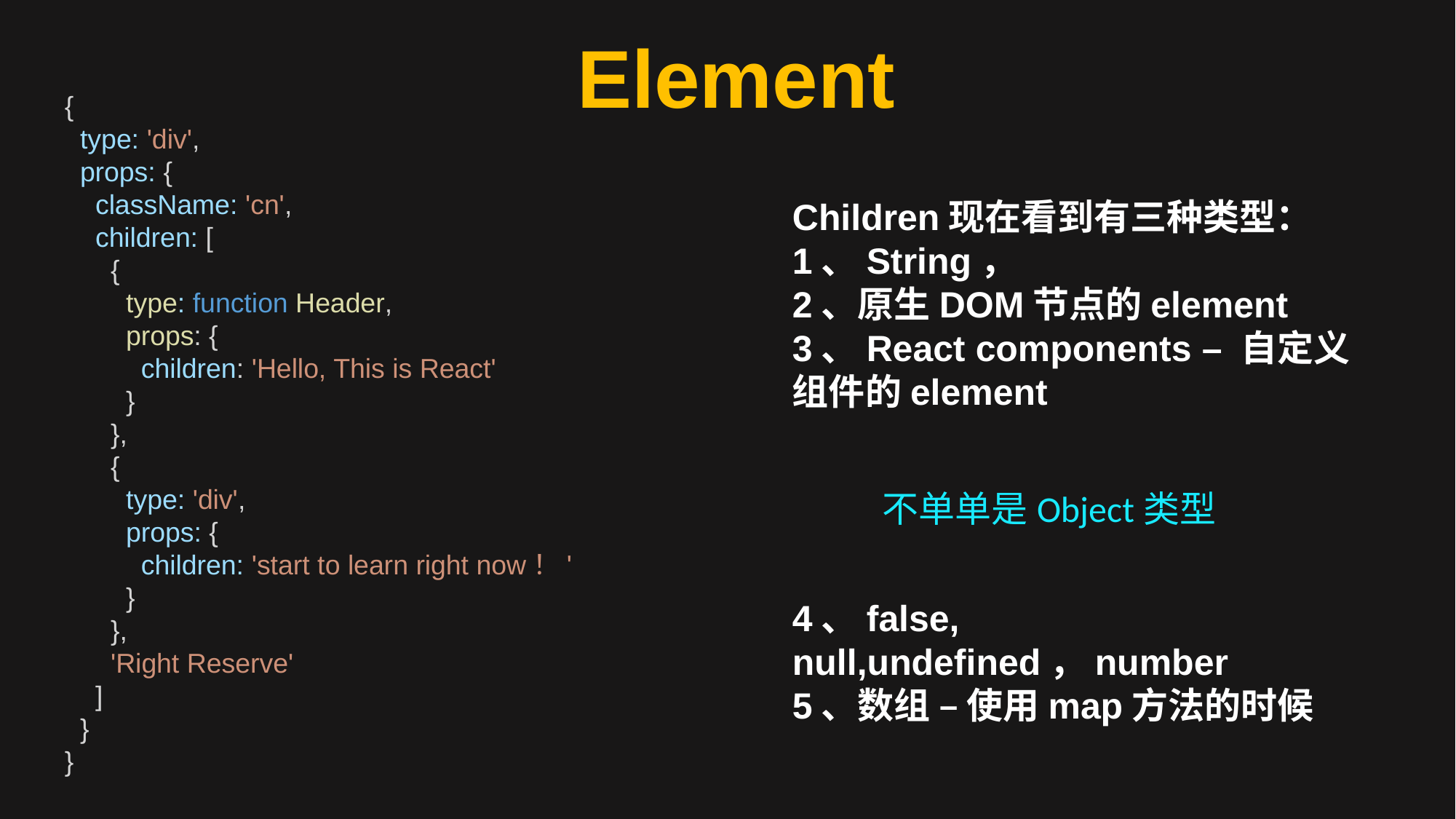

Element
{
  type: 'div',
  props: {
    className: 'cn',
    children: [
      {
        type: function Header,
        props: {
          children: 'Hello, This is React'
        }
      },
      {
        type: 'div',
        props: {
          children: 'start to learn right now！'
        }
      },
      'Right Reserve'
    ]
  }
}
Children现在看到有三种类型：
1、String，
2、原生DOM节点的element
3、React components – 自定义组件的element

不单单是Object类型

4、false, null,undefined，number
5、数组 – 使用map方法的时候